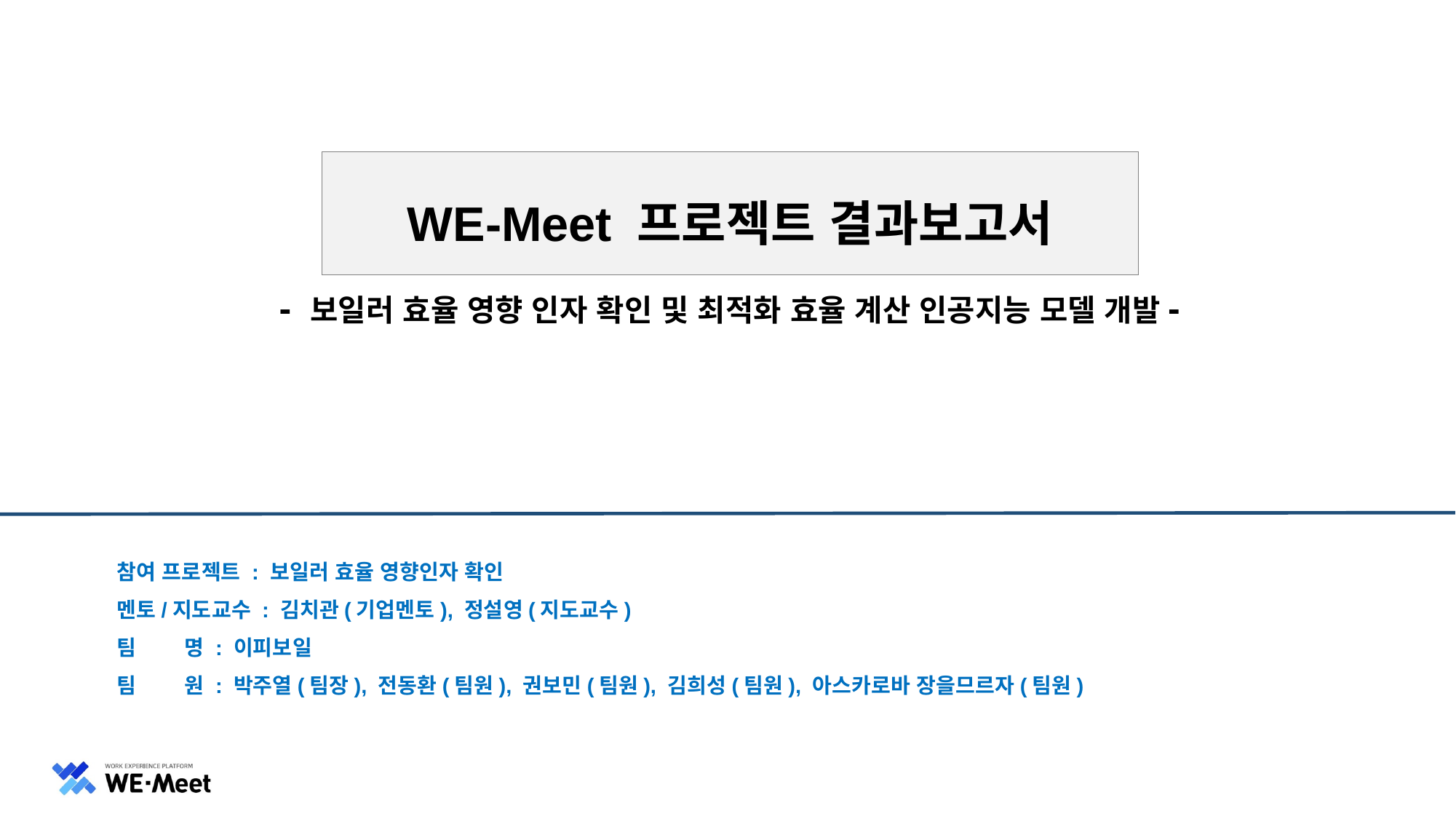

WE-Meet 프로젝트 결과보고서
- 보일러 효율 영향 인자 확인 및 최적화 효율 계산 인공지능 모델 개발-
참여 프로젝트 : 보일러 효율 영향인자 확인
멘토/지도교수 : 김치관(기업멘토), 정설영(지도교수)
팀        명 : 이피보일
팀        원 : 박주열(팀장), 전동환(팀원), 권보민(팀원), 김희성(팀원), 아스카로바 장을므르자(팀원)